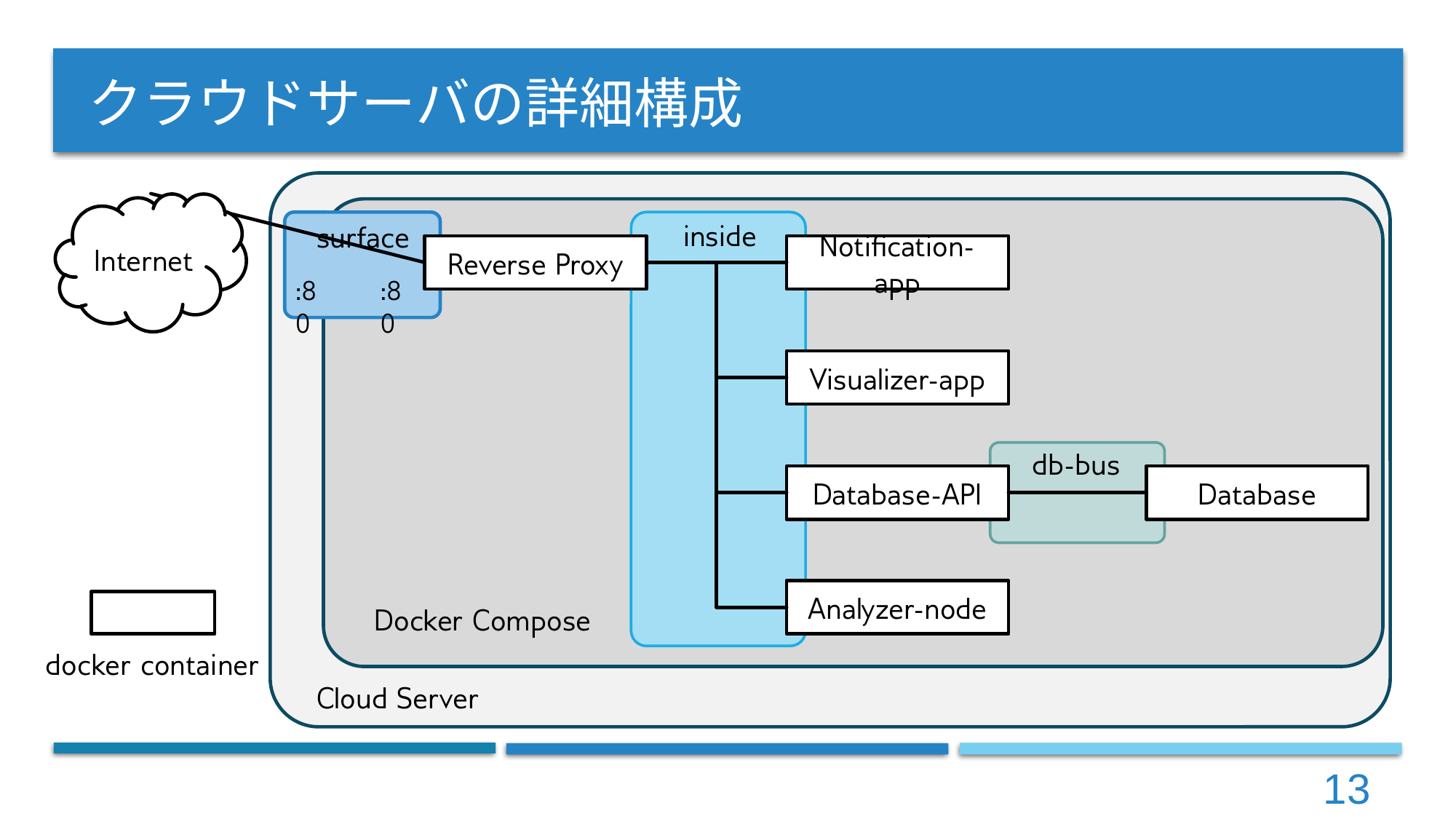

# クラウドサーバの詳細構成

Internet

inside
surface

Reverse Proxy
Notification-app
:80
:80
Visualizer-app
db-bus

Database-API
Database
Analyzer-node

Docker Compose
docker container
Cloud Server

13